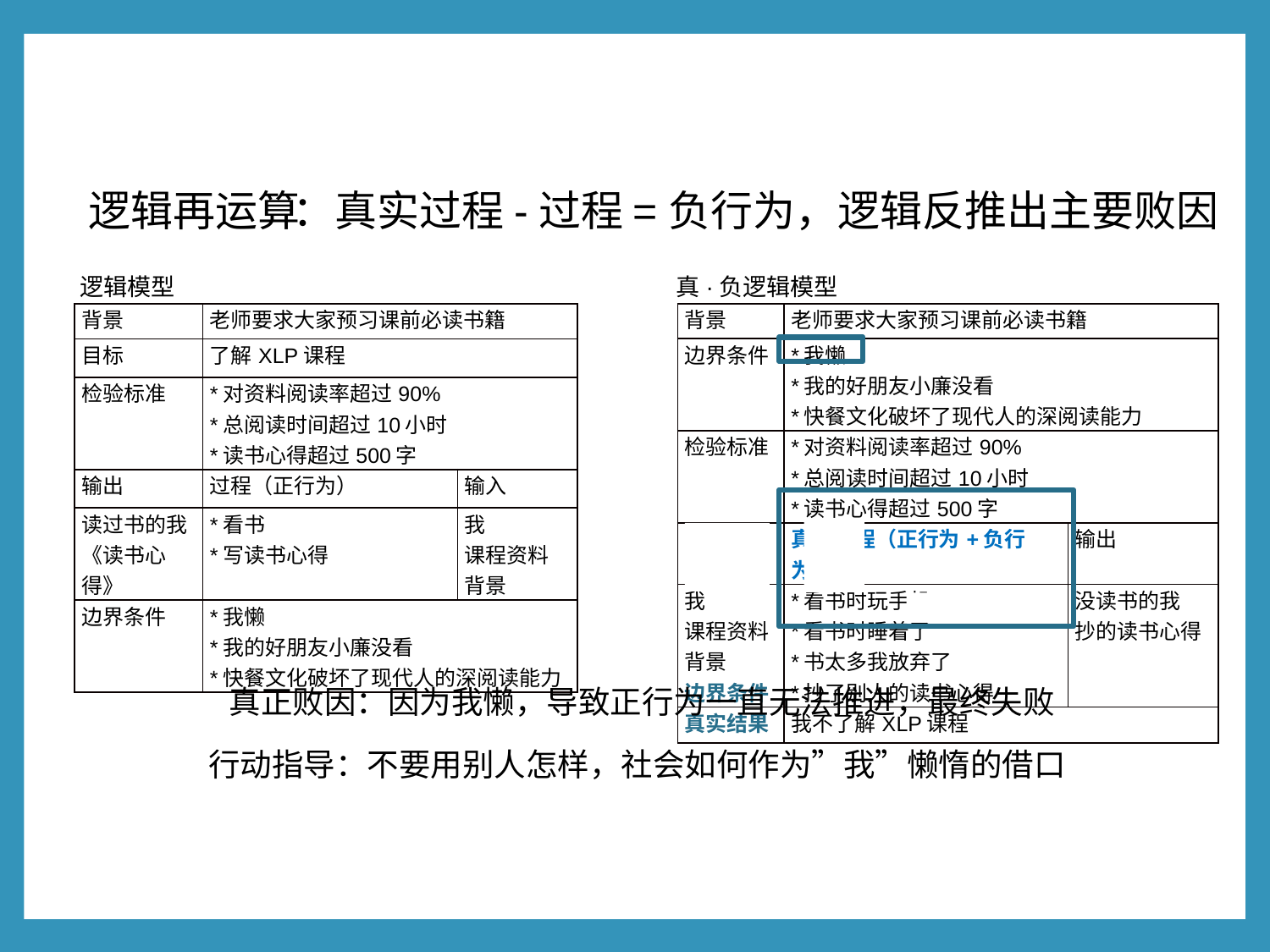

逻辑再运算
：真实过程-过程=负行为，逻辑反推出主要败因
逻辑模型
真·负逻辑模型
| 背景 | 老师要求大家预习课前必读书籍 |  |
| --- | --- | --- |
| 目标 | 了解XLP课程 |  |
| 检验标准 | \*对资料阅读率超过90% \*总阅读时间超过10小时 \*读书心得超过500字 |  |
| 输出 | 过程（正行为） | 输入 |
| 读过书的我 《读书心得》 | \*看书 \*写读书心得 | 我 课程资料 背景 |
| 边界条件 | \*我懒 \*我的好朋友小廉没看 \*快餐文化破坏了现代人的深阅读能力 |  |
| 背景 | 老师要求大家预习课前必读书籍 |  |
| --- | --- | --- |
| 边界条件 | \*我懒 \*我的好朋友小廉没看 \*快餐文化破坏了现代人的深阅读能力 |  |
| 检验标准 | \*对资料阅读率超过90% \*总阅读时间超过10小时 \*读书心得超过500字 |  |
| 输入 | 真实过程（正行为+负行为） | 输出 |
| 我 课程资料 背景 边界条件 | \*看书时玩手机 \*看书时睡着了 \*书太多我放弃了 \*抄了别人的读书心得 | 没读书的我 抄的读书心得 |
| 真实结果 | 我不了解XLP课程 |  |

真正败因：因为我懒，导致正行为一直无法推进，最终失败
行动指导：不要用别人怎样，社会如何作为”我”懒惰的借口